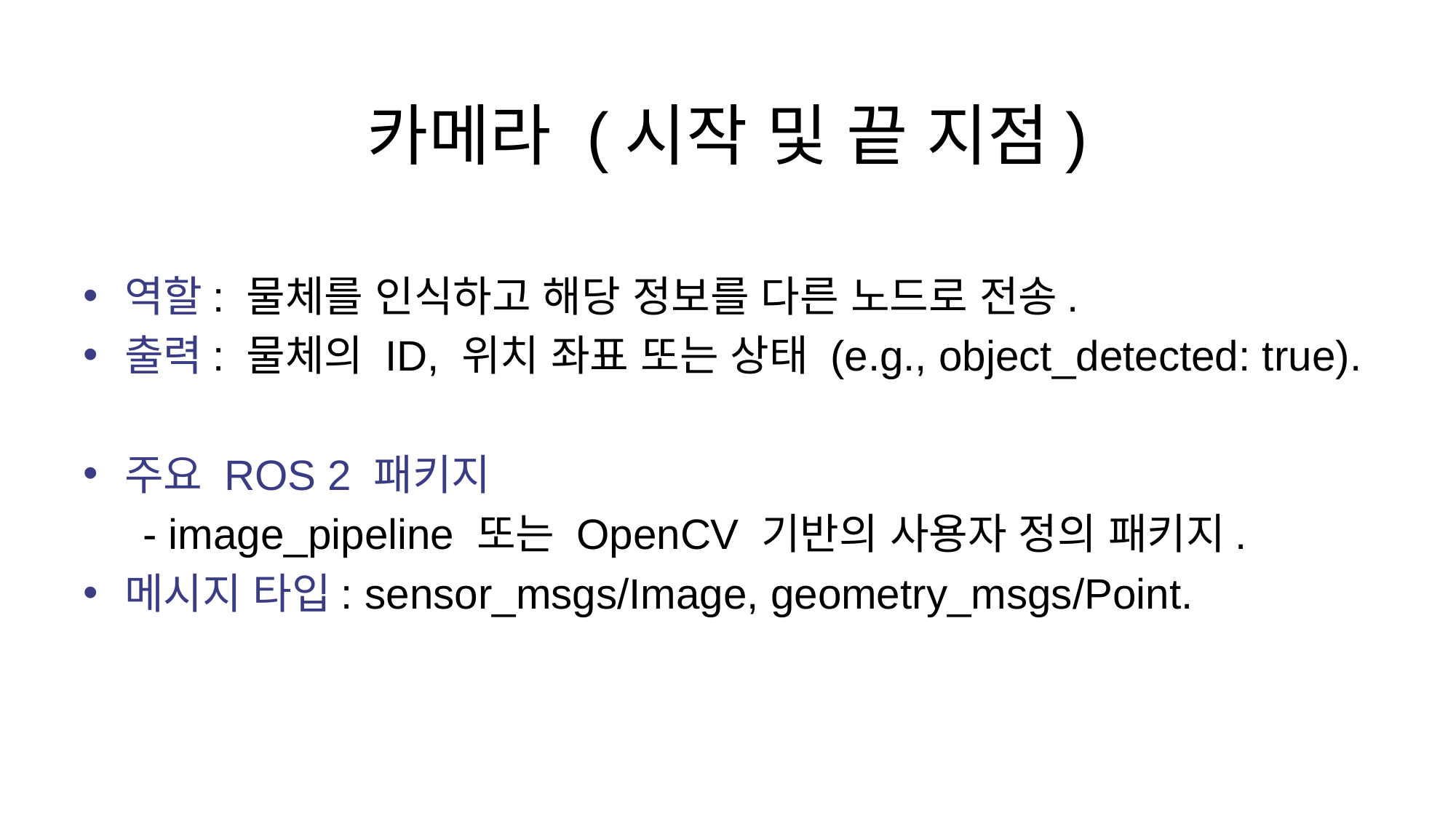

# 카메라 (시작 및 끝 지점)
역할: 물체를 인식하고 해당 정보를 다른 노드로 전송.
출력: 물체의 ID, 위치 좌표 또는 상태 (e.g., object_detected: true).

주요 ROS 2 패키지
     - image_pipeline 또는 OpenCV 기반의 사용자 정의 패키지.
메시지 타입: sensor_msgs/Image, geometry_msgs/Point.